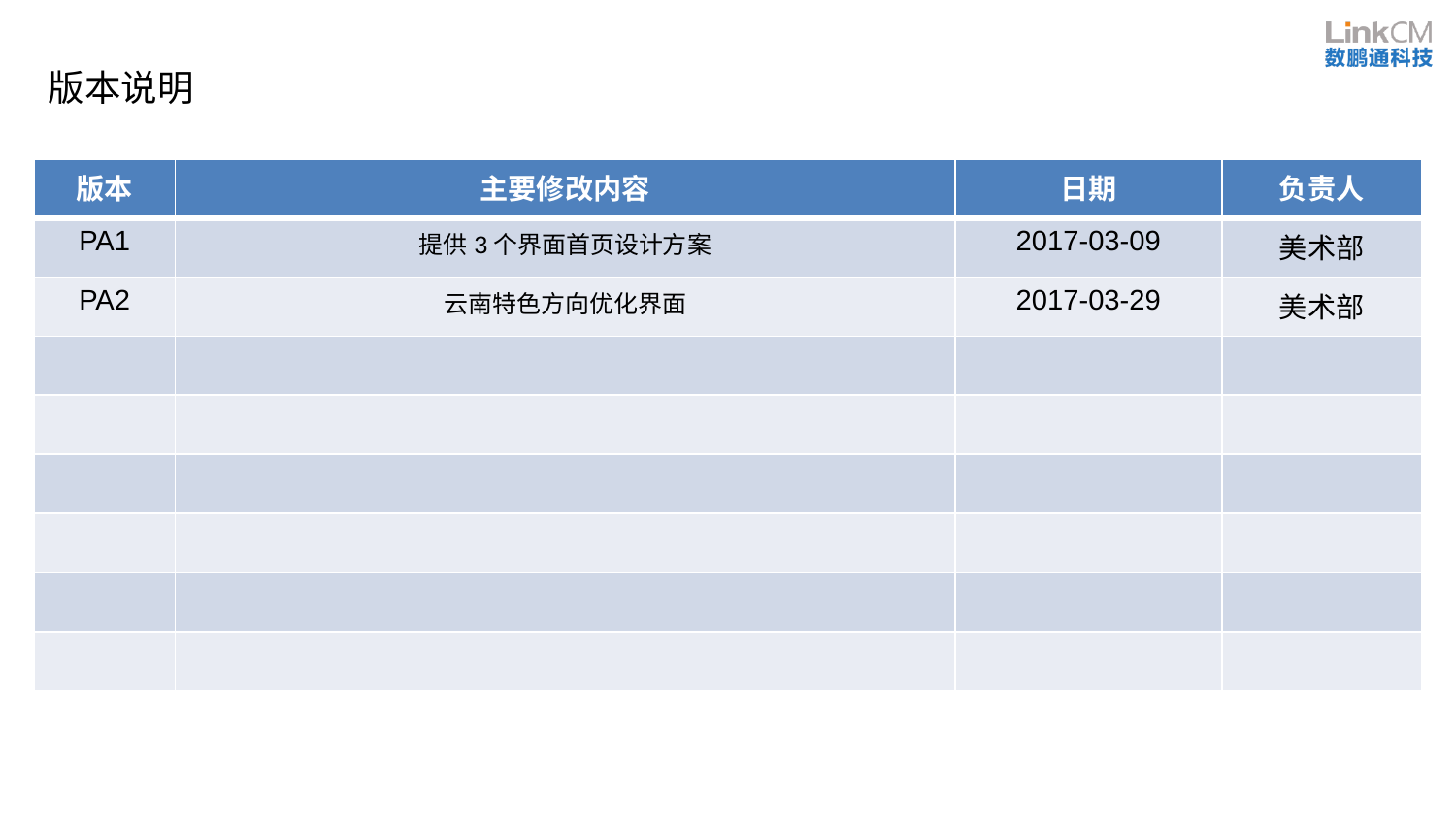

版本说明
| 版本 | 主要修改内容 | 日期 | 负责人 |
| --- | --- | --- | --- |
| PA1 | 提供3个界面首页设计方案 | 2017-03-09 | 美术部 |
| PA2 | 云南特色方向优化界面 | 2017-03-29 | 美术部 |
|  |  |  |  |
|  |  |  |  |
|  |  |  |  |
|  |  |  |  |
|  |  |  |  |
|  |  |  |  |